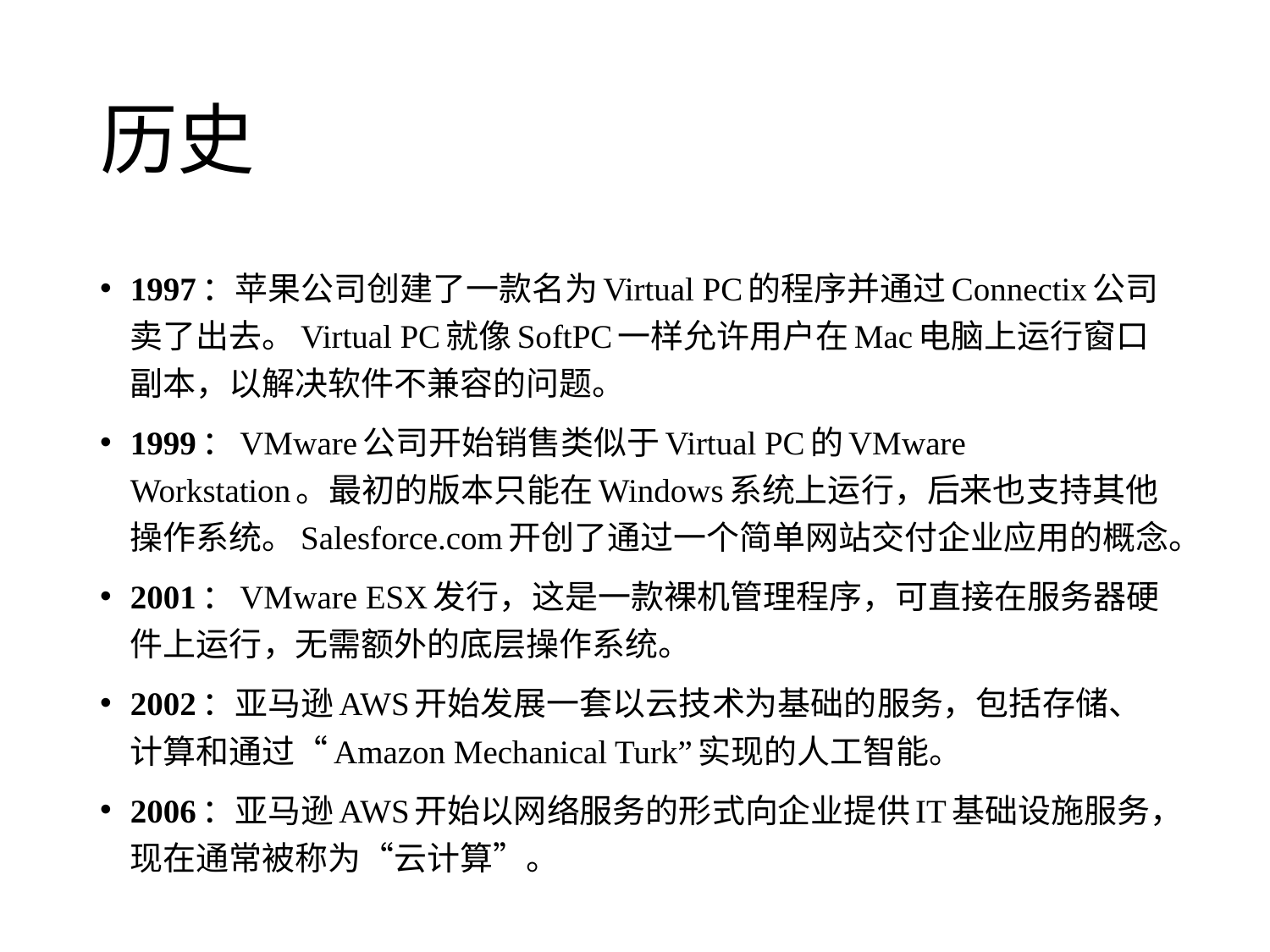

# 历史
1997：苹果公司创建了一款名为Virtual PC的程序并通过Connectix公司卖了出去。Virtual PC就像SoftPC一样允许用户在Mac电脑上运行窗口副本，以解决软件不兼容的问题。
1999：VMware公司开始销售类似于Virtual PC的VMware Workstation。最初的版本只能在Windows系统上运行，后来也支持其他操作系统。Salesforce.com开创了通过一个简单网站交付企业应用的概念。
2001：VMware ESX发行，这是一款裸机管理程序，可直接在服务器硬件上运行，无需额外的底层操作系统。
2002：亚马逊AWS开始发展一套以云技术为基础的服务，包括存储、计算和通过“Amazon Mechanical Turk”实现的人工智能。
2006：亚马逊AWS开始以网络服务的形式向企业提供IT基础设施服务，现在通常被称为“云计算”。